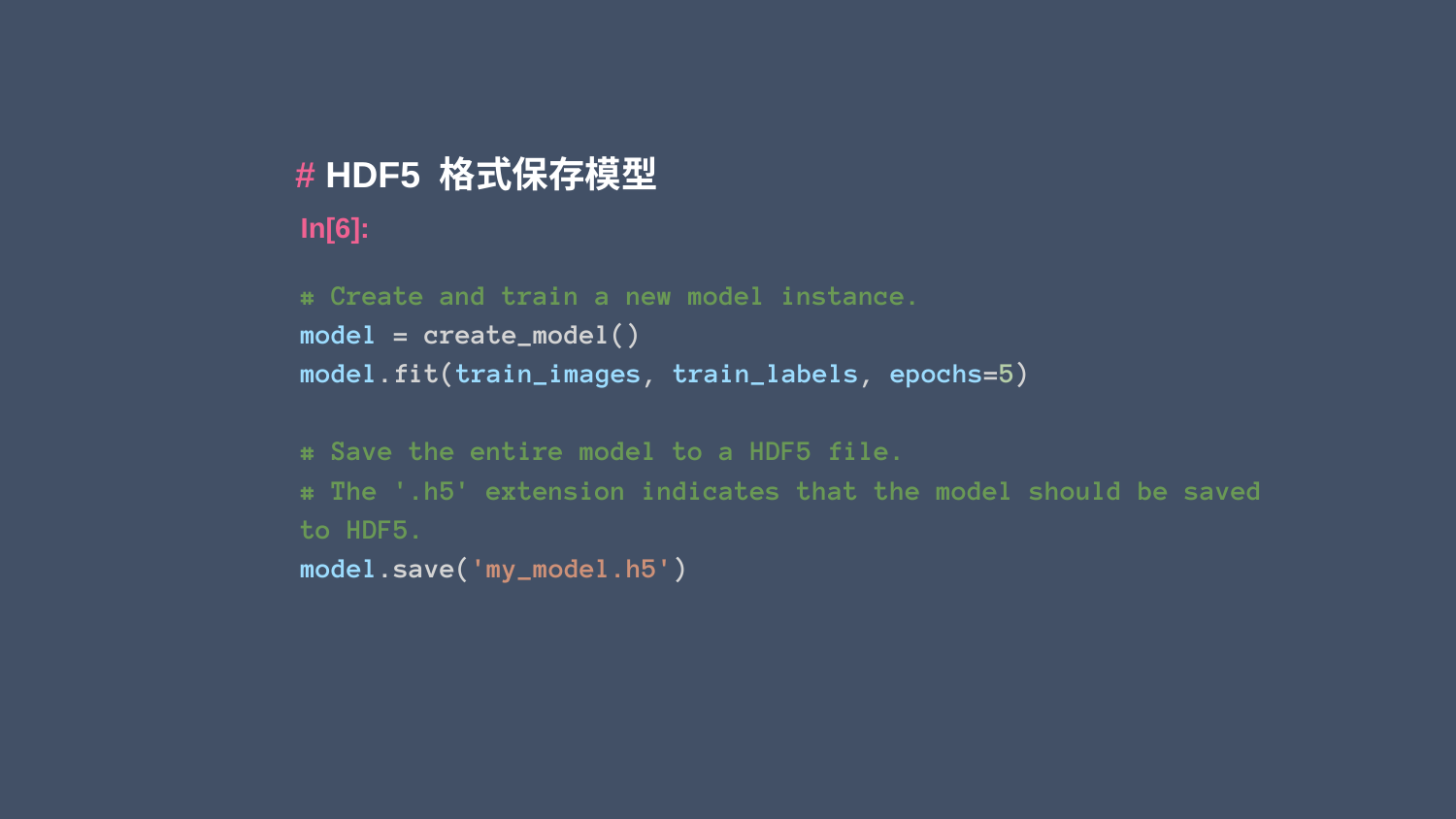

# HDF5 格式保存模型
In[6]:
# Create and train a new model instance.
model = create_model()
model.fit(train_images, train_labels, epochs=5)
# Save the entire model to a HDF5 file.
# The '.h5' extension indicates that the model should be saved to HDF5.
model.save('my_model.h5')